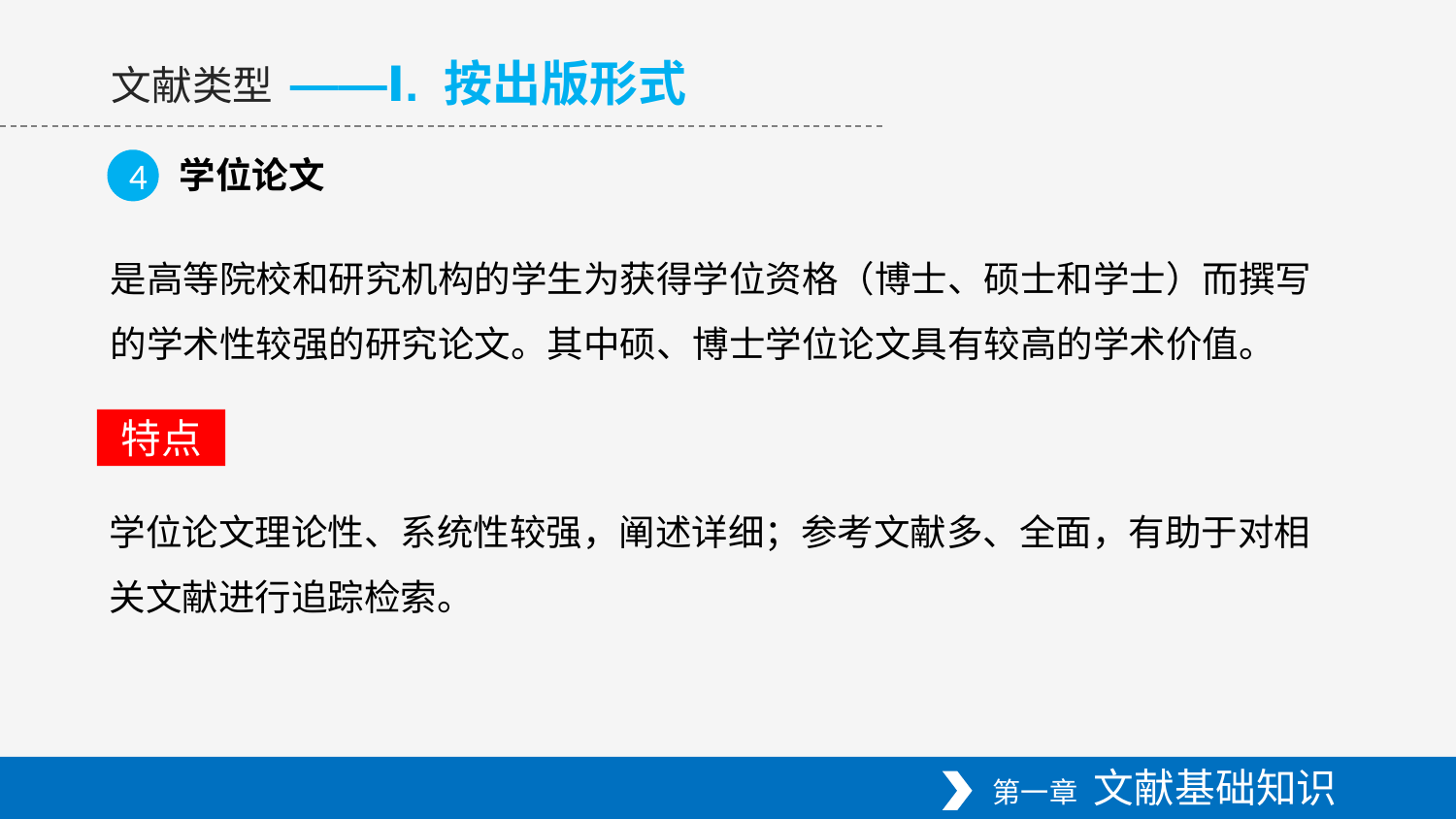

——Ⅰ. 按出版形式
文献类型
学位论文
4
是高等院校和研究机构的学生为获得学位资格（博士、硕士和学士）而撰写的学术性较强的研究论文。其中硕、博士学位论文具有较高的学术价值。

特点

学位论文理论性、系统性较强，阐述详细；参考文献多、全面，有助于对相关文献进行追踪检索。